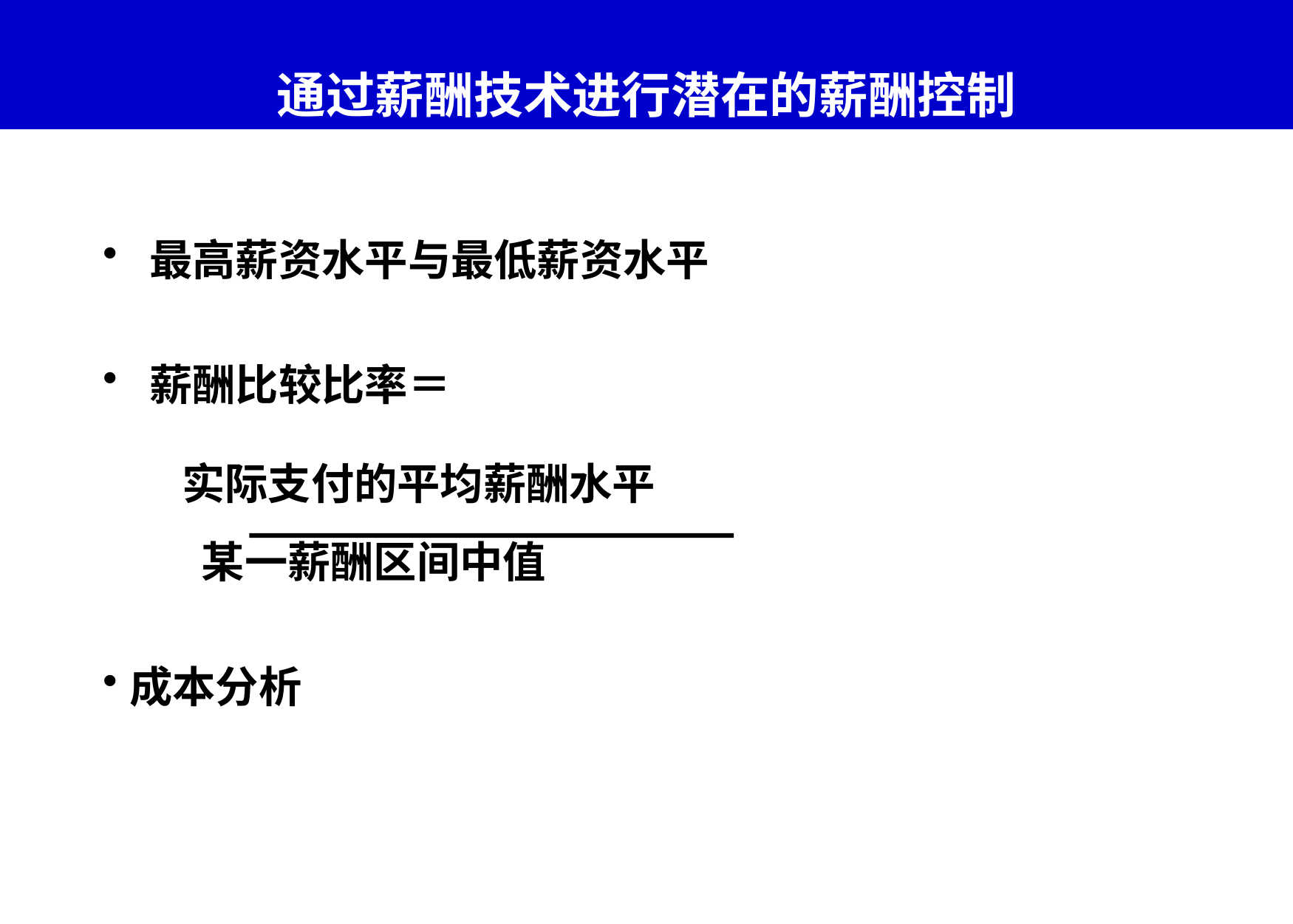

# 通过薪酬技术进行潜在的薪酬控制
 最高薪资水平与最低薪资水平
 薪酬比较比率＝
       实际支付的平均薪酬水平
         某一薪酬区间中值
成本分析